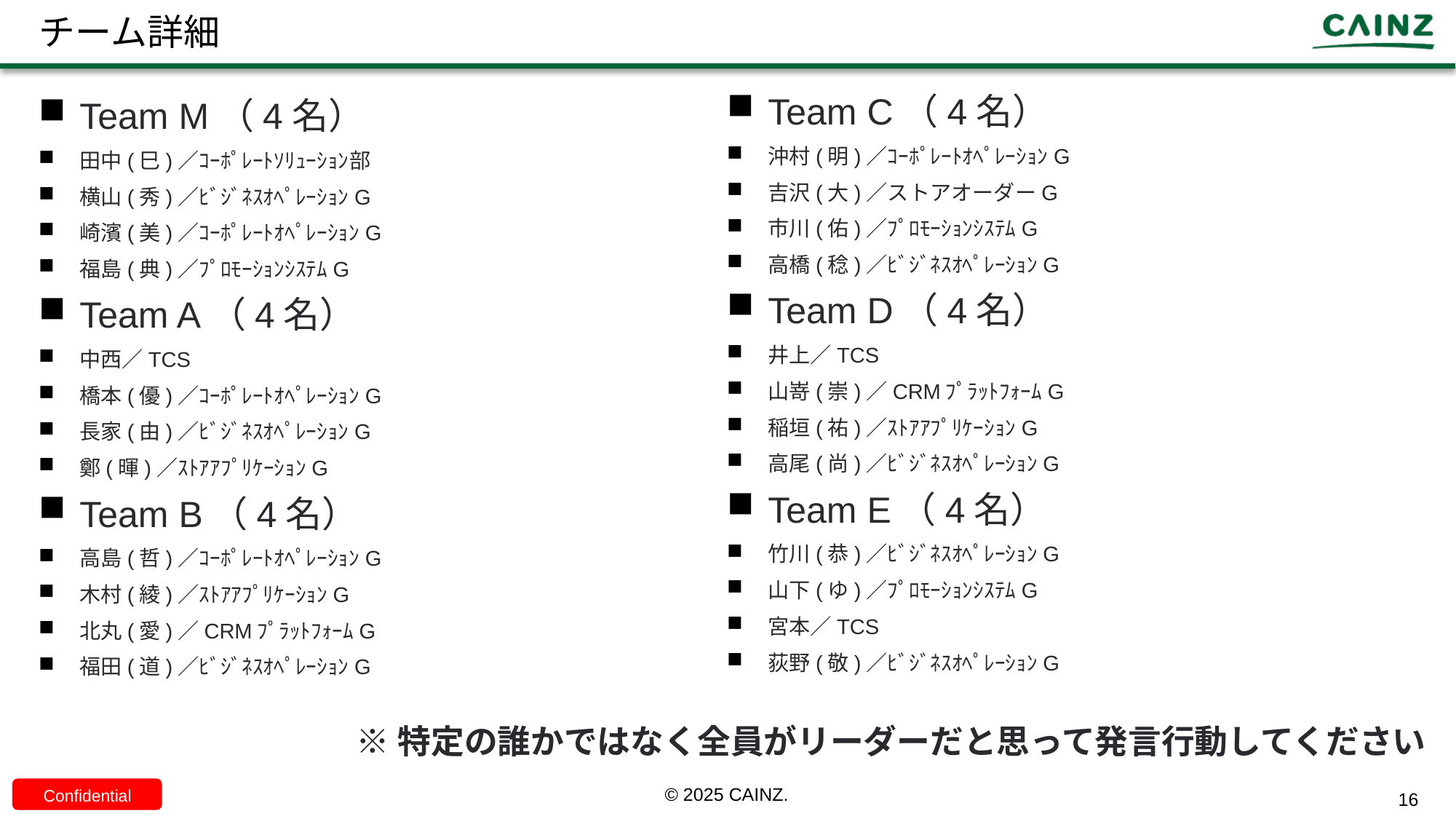

# チーム詳細
Team C（4名）
沖村(明)／ｺｰﾎﾟﾚｰﾄｵﾍﾟﾚｰｼｮﾝG
吉沢(大)／ストアオーダーG
市川(佑)／ﾌﾟﾛﾓｰｼｮﾝｼｽﾃﾑG
高橋(稔)／ﾋﾞｼﾞﾈｽｵﾍﾟﾚｰｼｮﾝG
Team D（4名）
井上／TCS
山嵜(崇)／CRMﾌﾟﾗｯﾄﾌｫｰﾑG
稲垣(祐)／ｽﾄｱｱﾌﾟﾘｹｰｼｮﾝG
高尾(尚)／ﾋﾞｼﾞﾈｽｵﾍﾟﾚｰｼｮﾝG
Team E（4名）
竹川(恭)／ﾋﾞｼﾞﾈｽｵﾍﾟﾚｰｼｮﾝG
山下(ゆ)／ﾌﾟﾛﾓｰｼｮﾝｼｽﾃﾑG
宮本／TCS
荻野(敬)／ﾋﾞｼﾞﾈｽｵﾍﾟﾚｰｼｮﾝG

Team M（4名）
田中(巳)／ｺｰﾎﾟﾚｰﾄｿﾘｭｰｼｮﾝ部
横山(秀)／ﾋﾞｼﾞﾈｽｵﾍﾟﾚｰｼｮﾝG
崎濱(美)／ｺｰﾎﾟﾚｰﾄｵﾍﾟﾚｰｼｮﾝG
福島(典)／ﾌﾟﾛﾓｰｼｮﾝｼｽﾃﾑG
Team A（4名）
中西／TCS
橋本(優)／ｺｰﾎﾟﾚｰﾄｵﾍﾟﾚｰｼｮﾝG
長家(由)／ﾋﾞｼﾞﾈｽｵﾍﾟﾚｰｼｮﾝG
鄭(暉)／ｽﾄｱｱﾌﾟﾘｹｰｼｮﾝG
Team B（4名）
高島(哲)／ｺｰﾎﾟﾚｰﾄｵﾍﾟﾚｰｼｮﾝG
木村(綾)／ｽﾄｱｱﾌﾟﾘｹｰｼｮﾝG
北丸(愛)／CRMﾌﾟﾗｯﾄﾌｫｰﾑG
福田(道)／ﾋﾞｼﾞﾈｽｵﾍﾟﾚｰｼｮﾝG

※特定の誰かではなく全員がリーダーだと思って発言行動してください